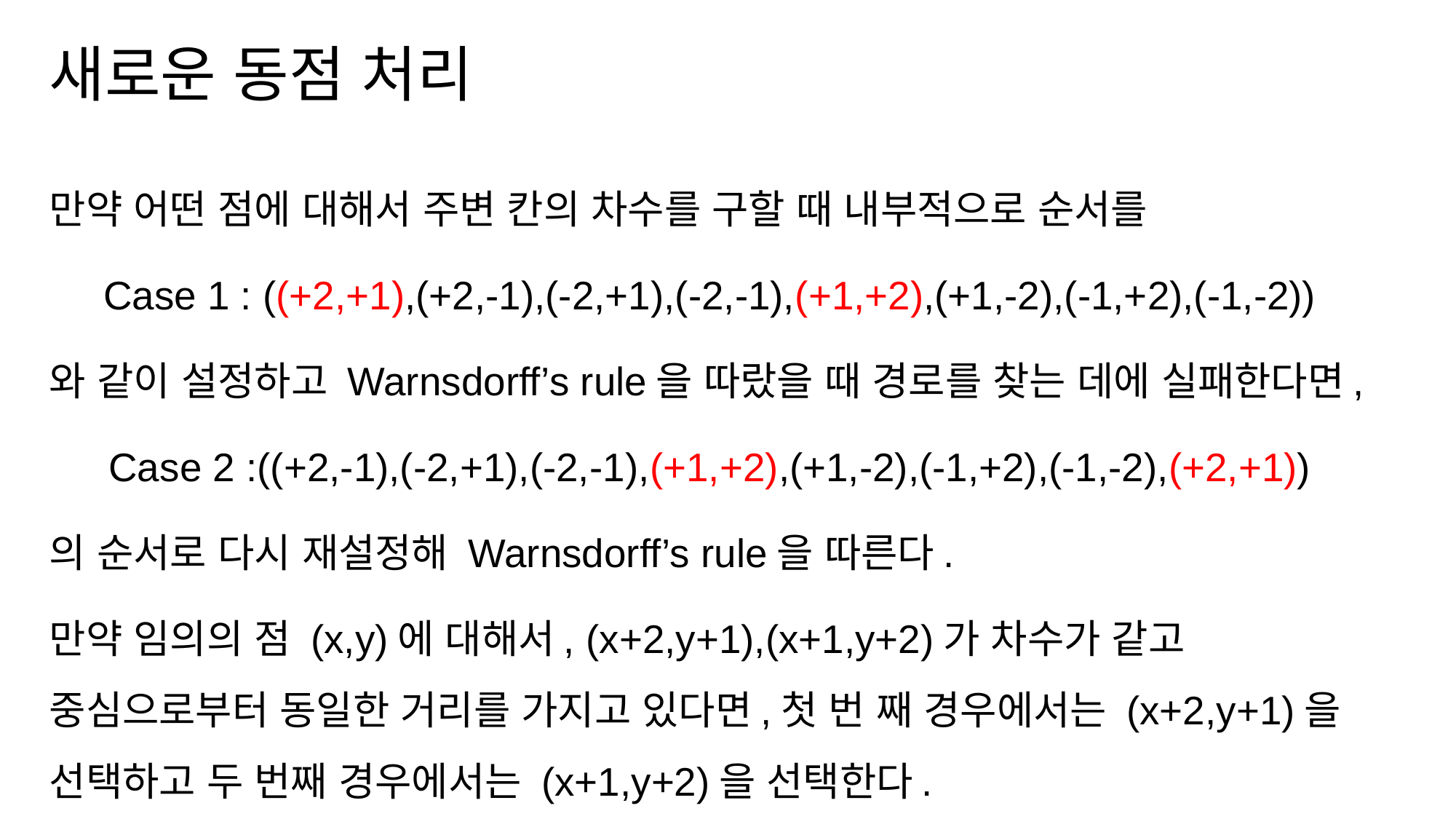

# 새로운 동점 처리
만약 어떤 점에 대해서 주변 칸의 차수를 구할 때 내부적으로 순서를
Case 1 : ((+2,+1),(+2,-1),(-2,+1),(-2,-1),(+1,+2),(+1,-2),(-1,+2),(-1,-2))
와 같이 설정하고 Warnsdorff’s rule을 따랐을 때 경로를 찾는 데에 실패한다면,
Case 2 :((+2,-1),(-2,+1),(-2,-1),(+1,+2),(+1,-2),(-1,+2),(-1,-2),(+2,+1))
의 순서로 다시 재설정해 Warnsdorff’s rule을 따른다.
만약 임의의 점 (x,y)에 대해서, (x+2,y+1),(x+1,y+2)가 차수가 같고 중심으로부터 동일한 거리를 가지고 있다면,첫 번 째 경우에서는 (x+2,y+1)을 선택하고 두 번째 경우에서는 (x+1,y+2)을 선택한다.